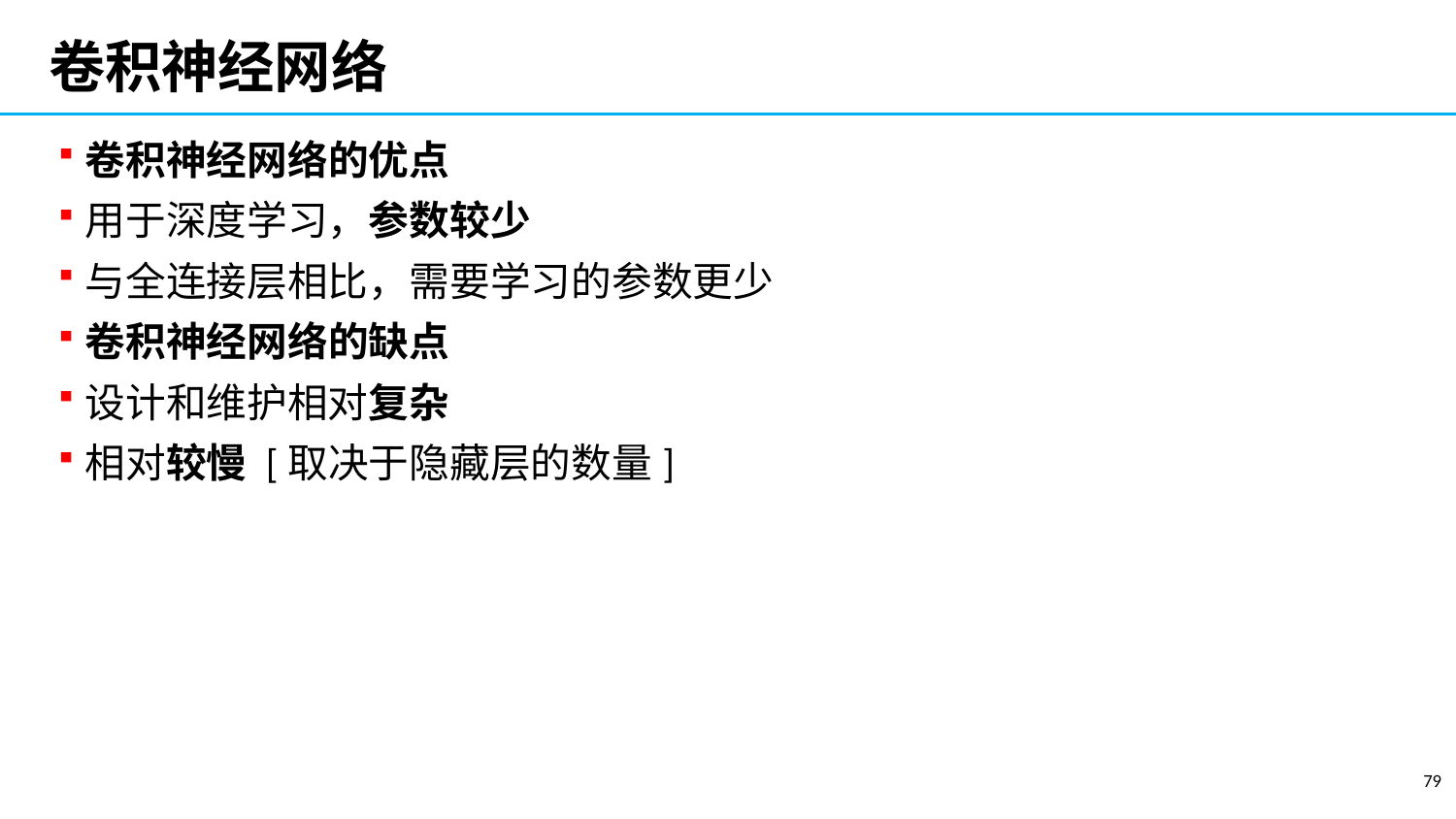

# 卷积神经网络
卷积神经网络的优点
用于深度学习，参数较少
与全连接层相比，需要学习的参数更少
卷积神经网络的缺点
设计和维护相对复杂
相对较慢 [取决于隐藏层的数量]

79